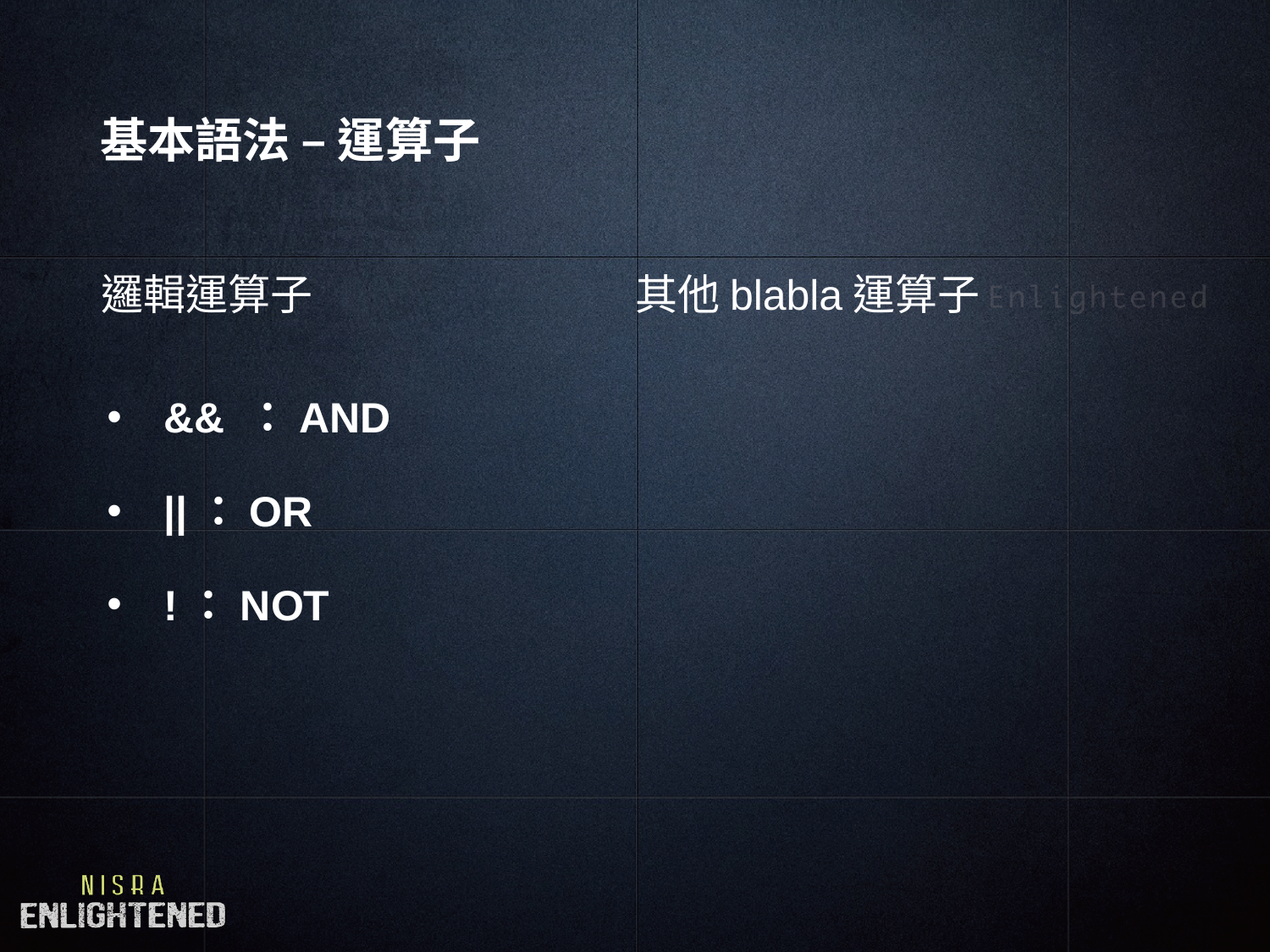

# 基本語法 – 運算子
其他blabla運算子
邏輯運算子
&& ：AND
||：OR
!：NOT